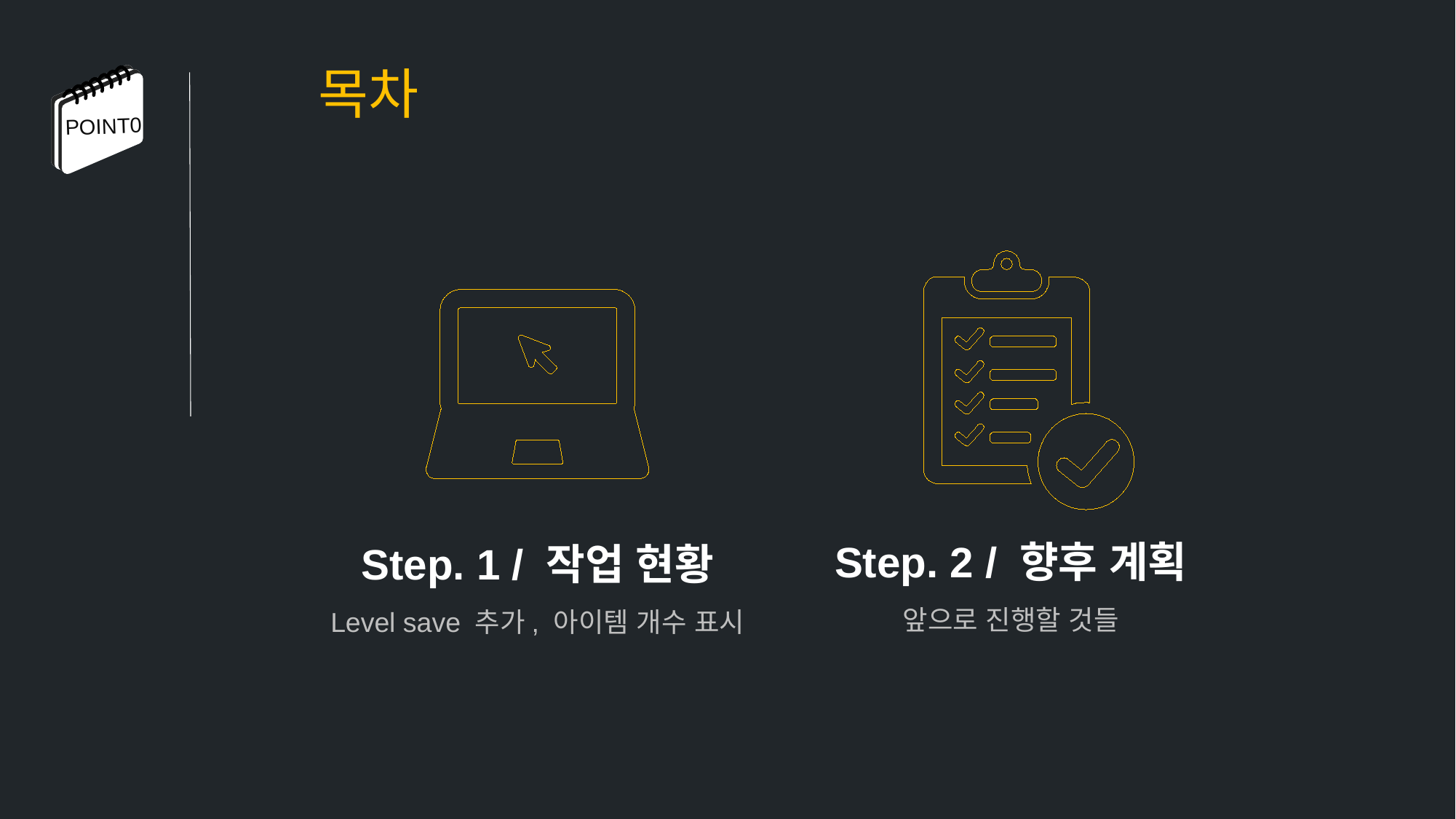

목차

POINT0

Step. 2 / 향후 계획
앞으로 진행할 것들
Step. 1 / 작업 현황
Level save 추가, 아이템 개수 표시